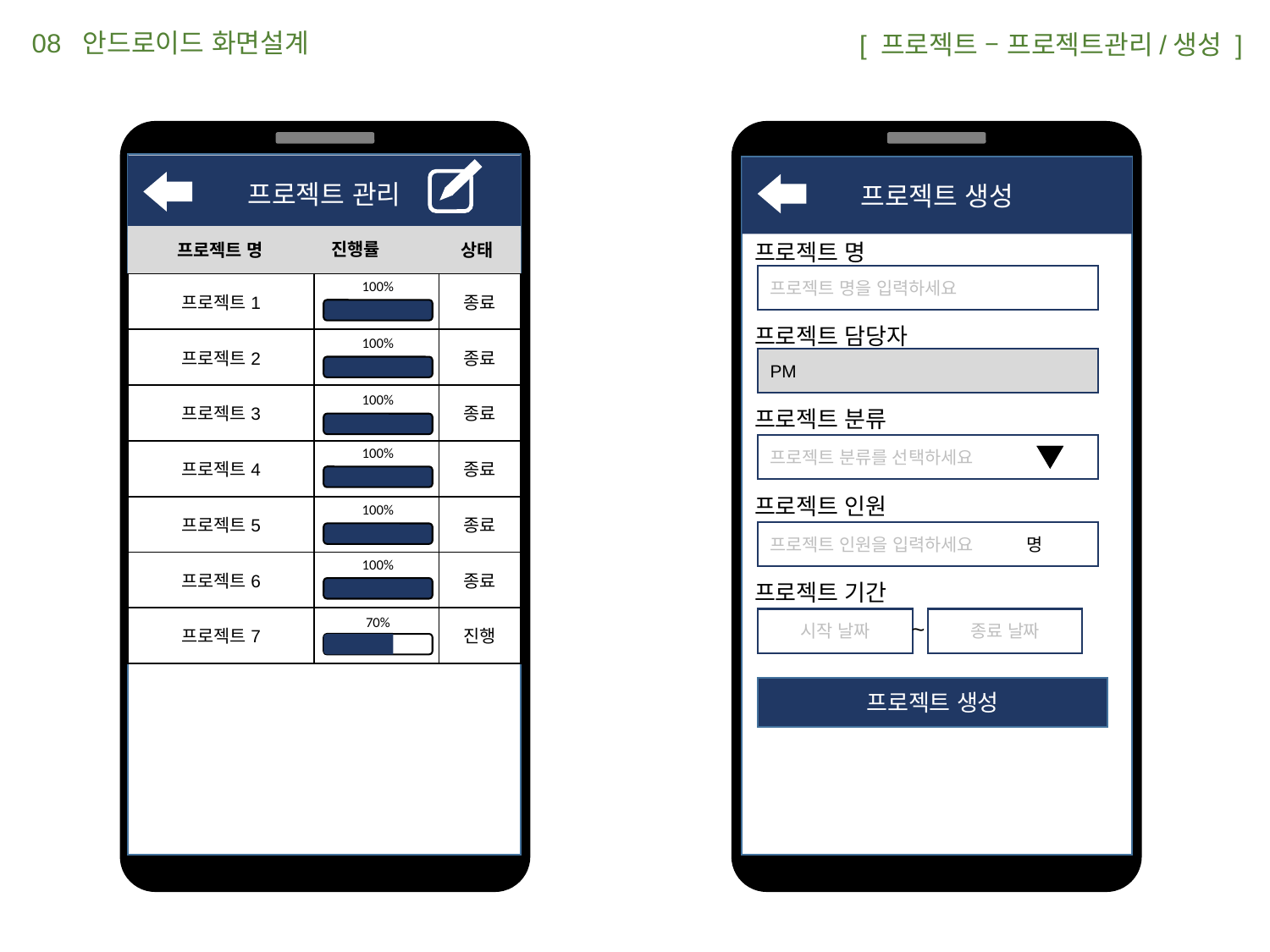

08  안드로이드 화면설계
 [ 프로젝트 – 프로젝트관리/생성 ]

프로젝트 관리

프로젝트 생성

프로젝트 명
상태
프로젝트 명
진행률
프로젝트 명을 입력하세요
100%

| 프로젝트1 |  | 종료 |
| --- | --- | --- |
| 프로젝트2 |  | 종료 |
| 프로젝트3 |  | 종료 |
| 프로젝트4 |  | 종료 |
| 프로젝트5 |  | 종료 |
| 프로젝트6 |  | 종료 |
| 프로젝트7 |  | 진행 |
프로젝트 담당자
100%

PM
100%

프로젝트 분류
프로젝트 분류를 선택하세요
100%

프로젝트 인원
100%

프로젝트 인원을 입력하세요           명
100%

70%
프로젝트 기간
시작 날짜
~
종료 날짜

프로젝트 생성